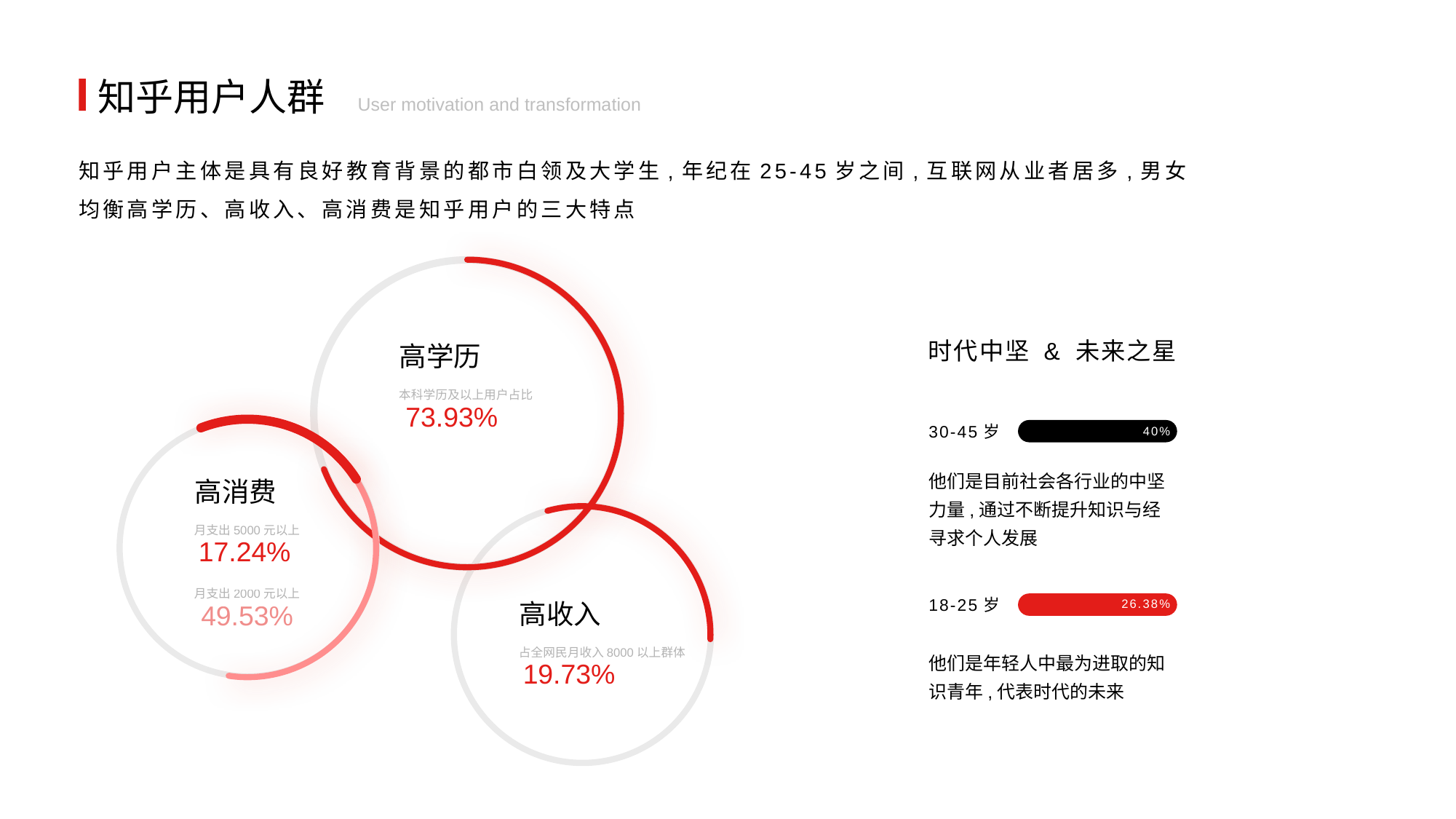

知乎用户人群

User motivation and transformation
知乎用户主体是具有良好教育背景的都市白领及大学生,年纪在25-45岁之间,互联网从业者居多,男女均衡高学历、高收入、高消费是知乎用户的三大特点

时代中坚 & 未来之星
高学历
本科学历及以上用户占比
73.93%
30-45岁

40%

他们是目前社会各行业的中坚力量,通过不断提升知识与经寻求个人发展
高消费

月支出5000元以上
17.24%
月支出2000元以上
18-25岁
26.38%
高收入
49.53%

占全网民月收入8000以上群体
他们是年轻人中最为进取的知识青年,代表时代的未来
19.73%